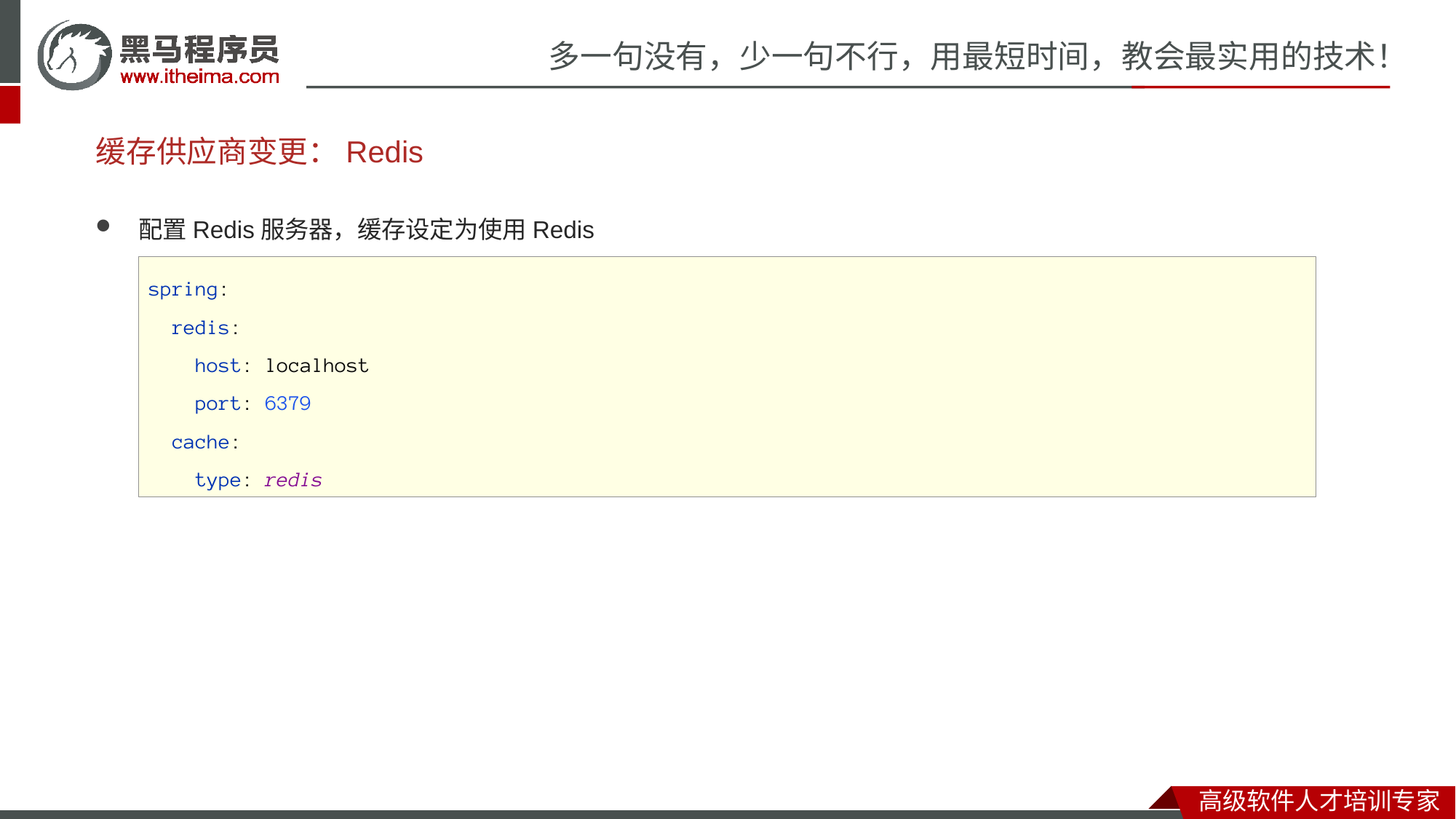

# 缓存供应商变更：Redis
配置Redis服务器，缓存设定为使用Redis
spring:
  redis:
    host: localhost
    port: 6379
  cache:
    type: redis